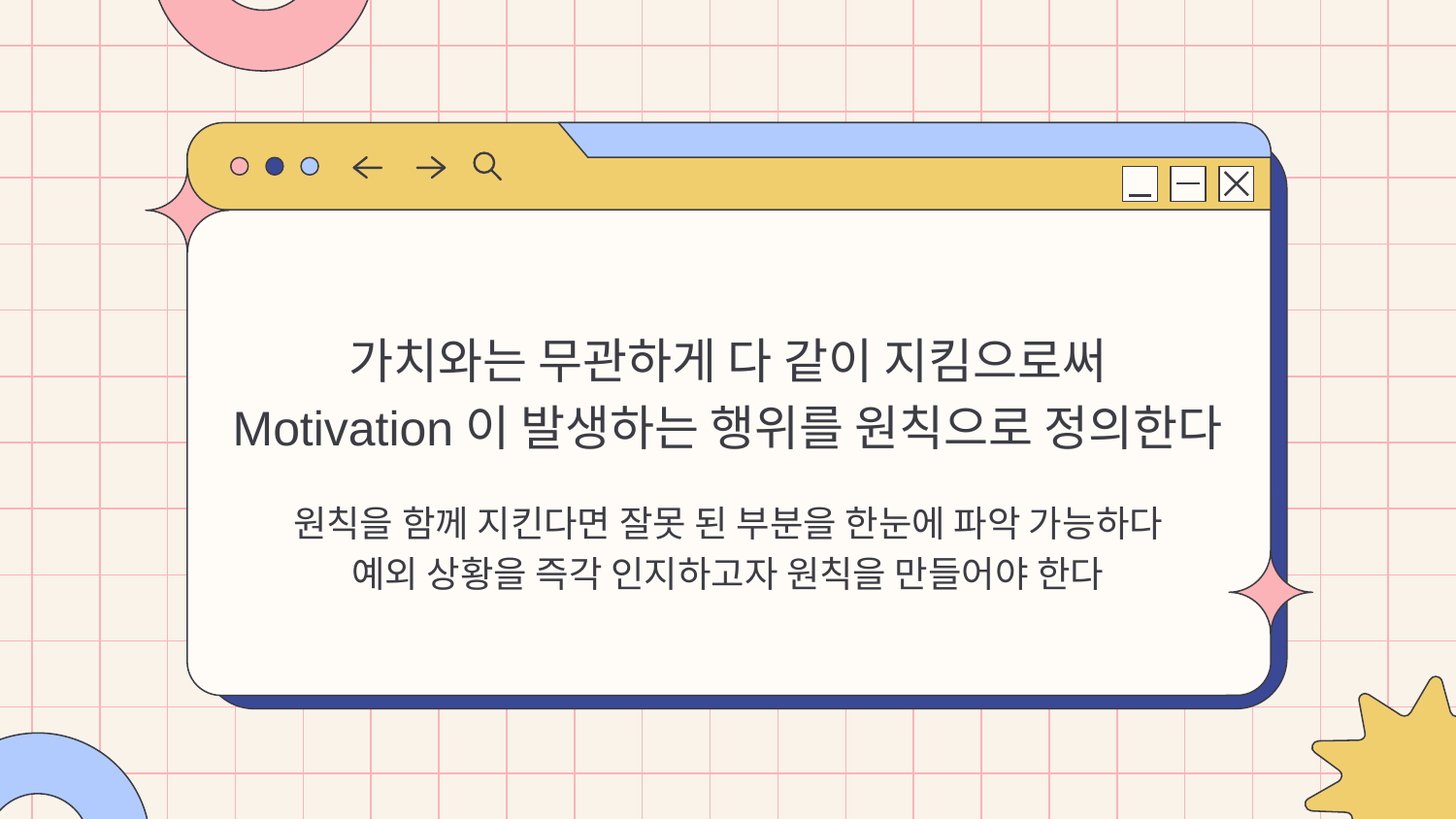

가치와는 무관하게 다 같이 지킴으로써
Motivation이 발생하는 행위를 원칙으로 정의한다
원칙을 함께 지킨다면 잘못 된 부분을 한눈에 파악 가능하다
예외 상황을 즉각 인지하고자 원칙을 만들어야 한다